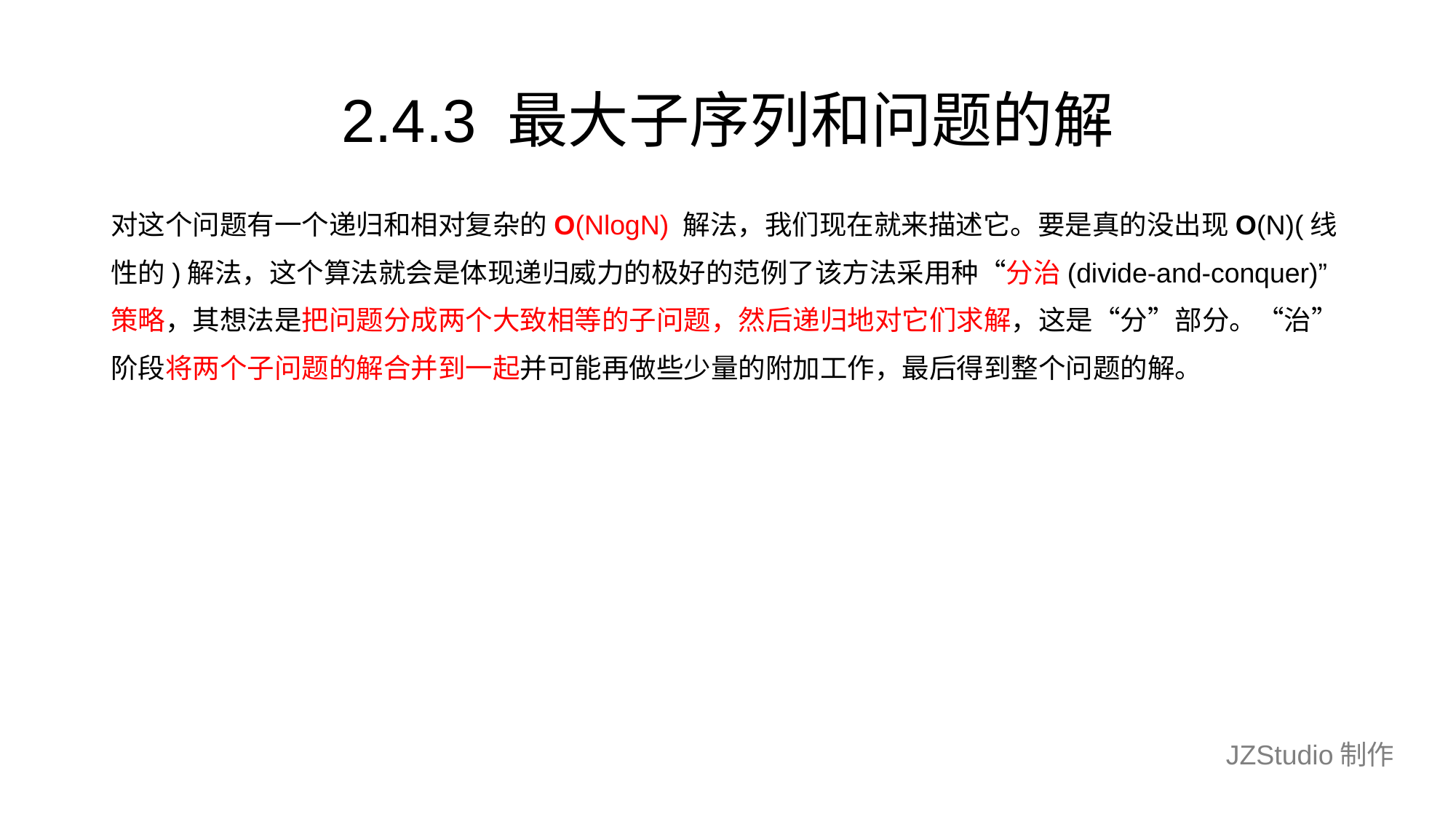

# 2.4.3 最大子序列和问题的解
对这个问题有一个递归和相对复杂的O(NlogN) 解法，我们现在就来描述它。要是真的没出现O(N)(线
性的)解法，这个算法就会是体现递归威力的极好的范例了该方法采用种“分治(divide-and-conquer)”
策略，其想法是把问题分成两个大致相等的子问题，然后递归地对它们求解，这是“分”部分。“治”
阶段将两个子问题的解合并到一起并可能再做些少量的附加工作，最后得到整个问题的解。